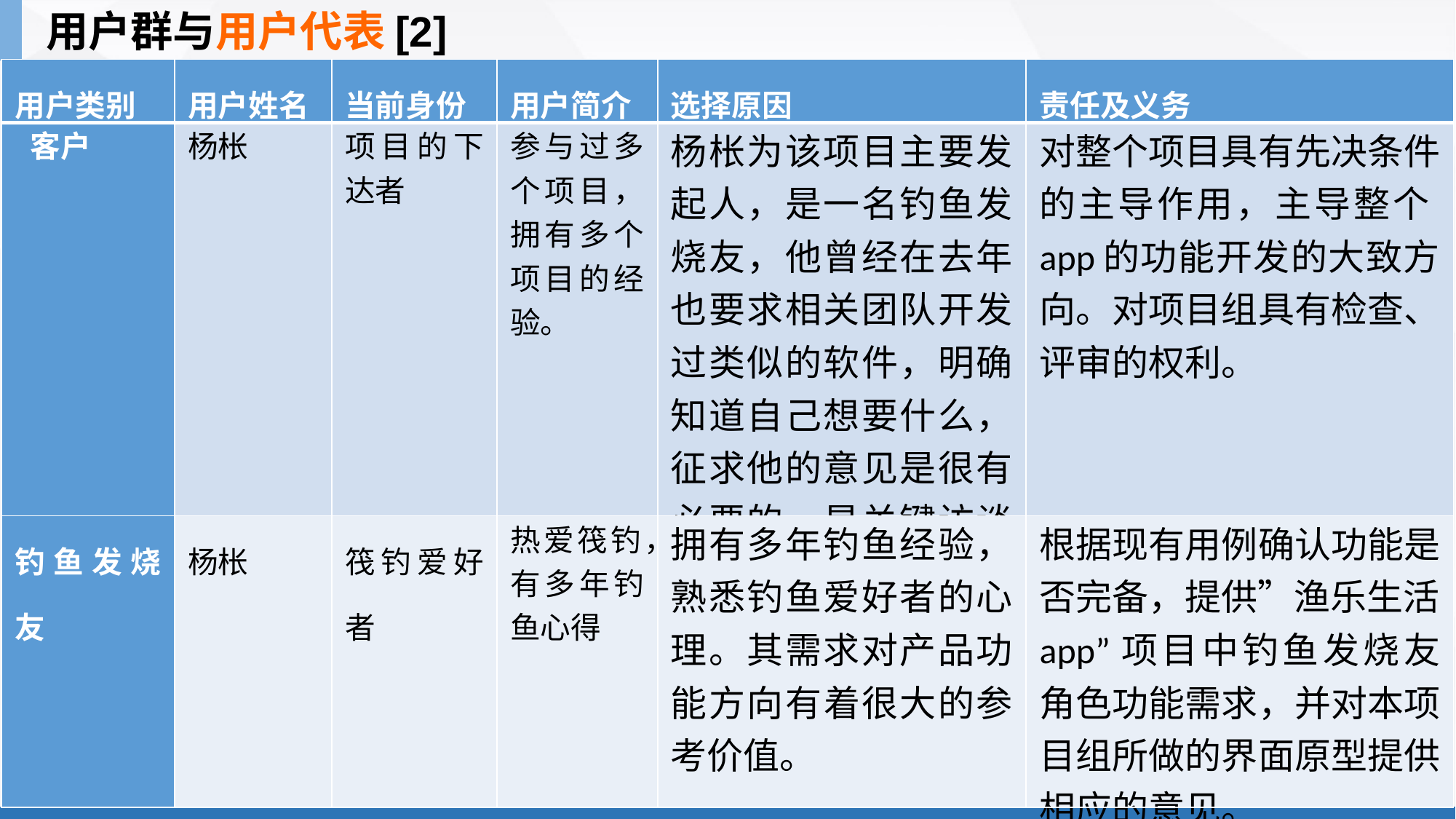

用户群与用户代表[2]
| 用户类别 | 用户姓名 | 当前身份 | 用户简介 | 选择原因 | 责任及义务 |
| --- | --- | --- | --- | --- | --- |
| 客户 | 杨枨 | 项目的下达者 | 参与过多个项目，拥有多个项目的经验。 | 杨枨为该项目主要发起人，是一名钓鱼发烧友，他曾经在去年也要求相关团队开发过类似的软件，明确知道自己想要什么，征求他的意见是很有必要的，是关键访谈对象。 | 对整个项目具有先决条件的主导作用，主导整个app的功能开发的大致方向。对项目组具有检查、评审的权利。 |
| 钓鱼发烧友 | 杨枨 | 筏钓爱好者 | 热爱筏钓，有多年钓鱼心得 | 拥有多年钓鱼经验，熟悉钓鱼爱好者的心理。其需求对产品功能方向有着很大的参考价值。 | 根据现有用例确认功能是否完备，提供”渔乐生活app”项目中钓鱼发烧友角色功能需求，并对本项目组所做的界面原型提供相应的意见。 |